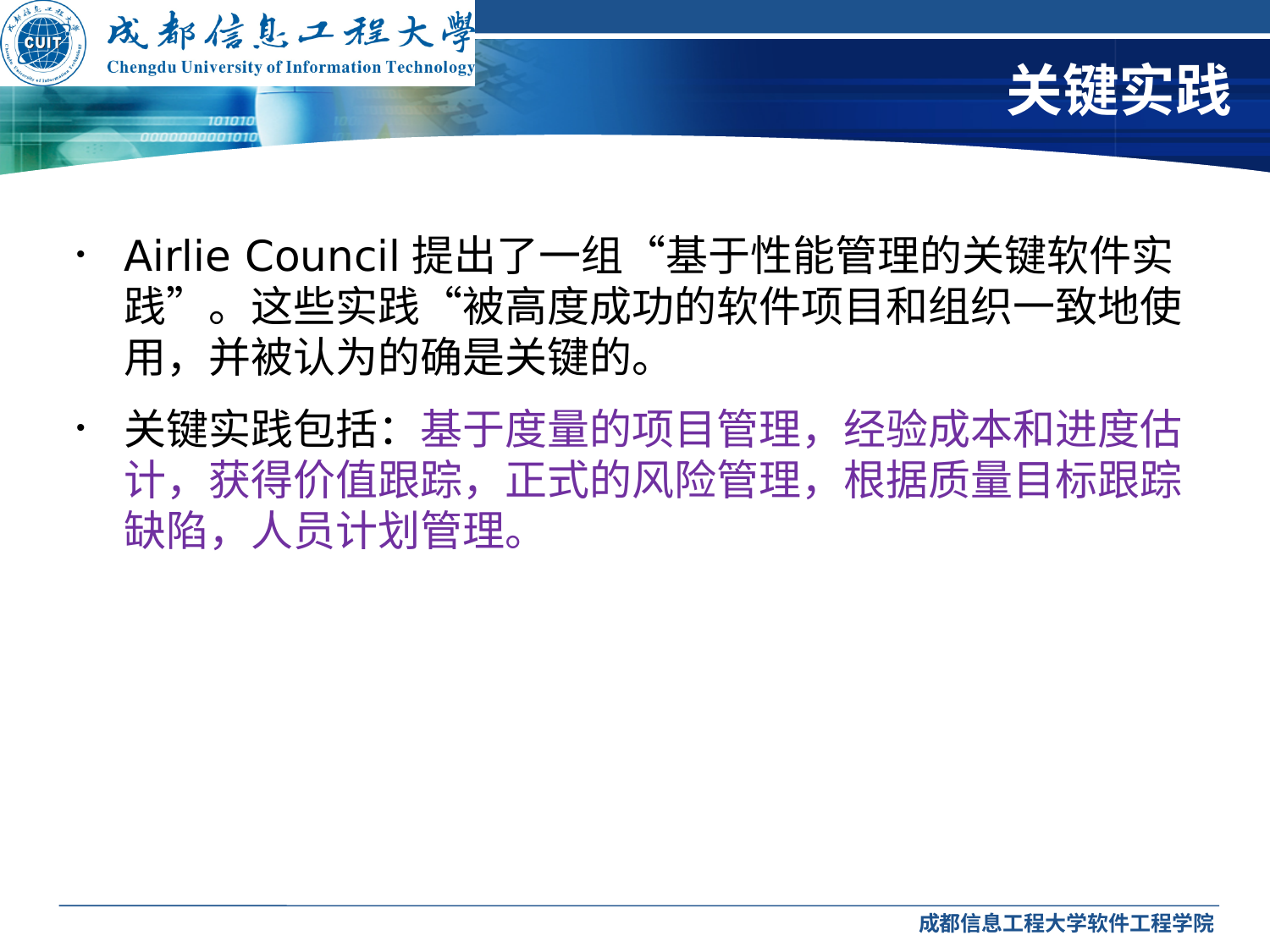

# 关键实践
Airlie Council提出了一组“基于性能管理的关键软件实践”。这些实践“被高度成功的软件项目和组织一致地使用，并被认为的确是关键的。
关键实践包括：基于度量的项目管理，经验成本和进度估计，获得价值跟踪，正式的风险管理，根据质量目标跟踪缺陷，人员计划管理。

成都信息工程大学软件工程学院